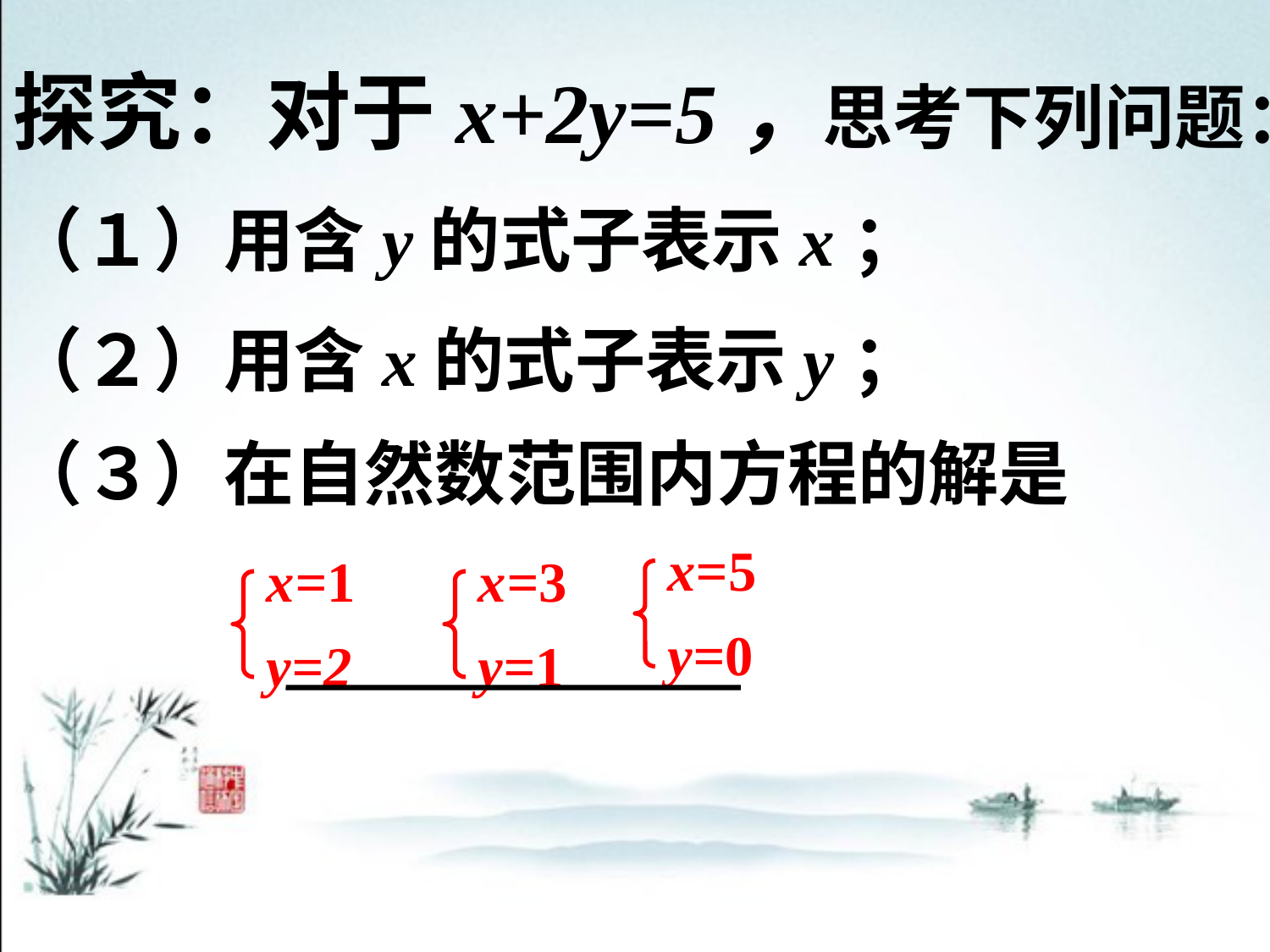

探究：对于x+2y=5，思考下列问题：
（１）用含y的式子表示x；
（２）用含x的式子表示y；
（３）在自然数范围内方程的解是

x=5

y=0
x=1

y=2
x=3

y=1